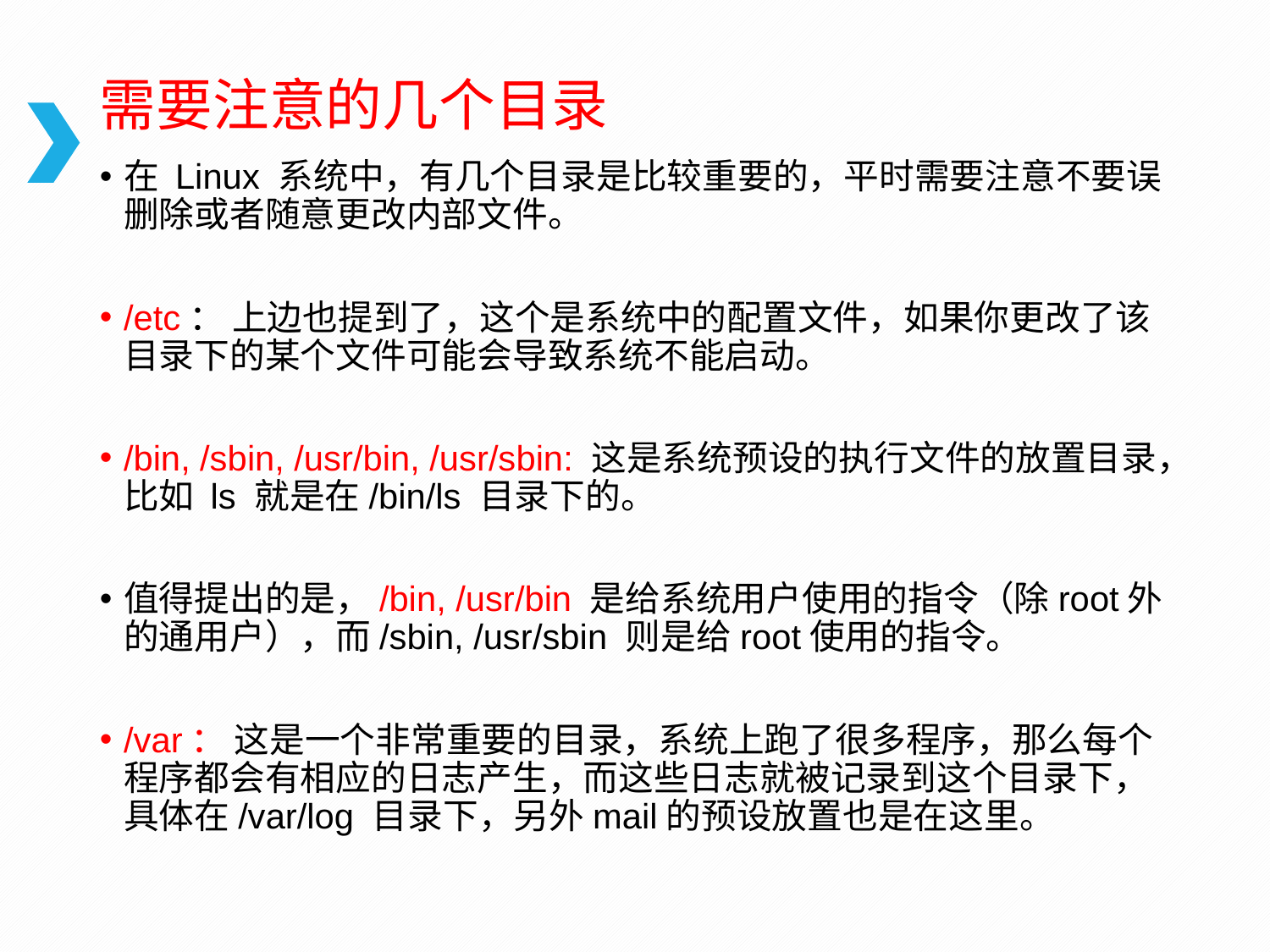

# 需要注意的几个目录
在 Linux 系统中，有几个目录是比较重要的，平时需要注意不要误删除或者随意更改内部文件。

/etc： 上边也提到了，这个是系统中的配置文件，如果你更改了该目录下的某个文件可能会导致系统不能启动。

/bin, /sbin, /usr/bin, /usr/sbin: 这是系统预设的执行文件的放置目录，比如 ls 就是在/bin/ls 目录下的。

值得提出的是，/bin, /usr/bin 是给系统用户使用的指令（除root外的通用户），而/sbin, /usr/sbin 则是给root使用的指令。

/var： 这是一个非常重要的目录，系统上跑了很多程序，那么每个程序都会有相应的日志产生，而这些日志就被记录到这个目录下，具体在/var/log 目录下，另外mail的预设放置也是在这里。